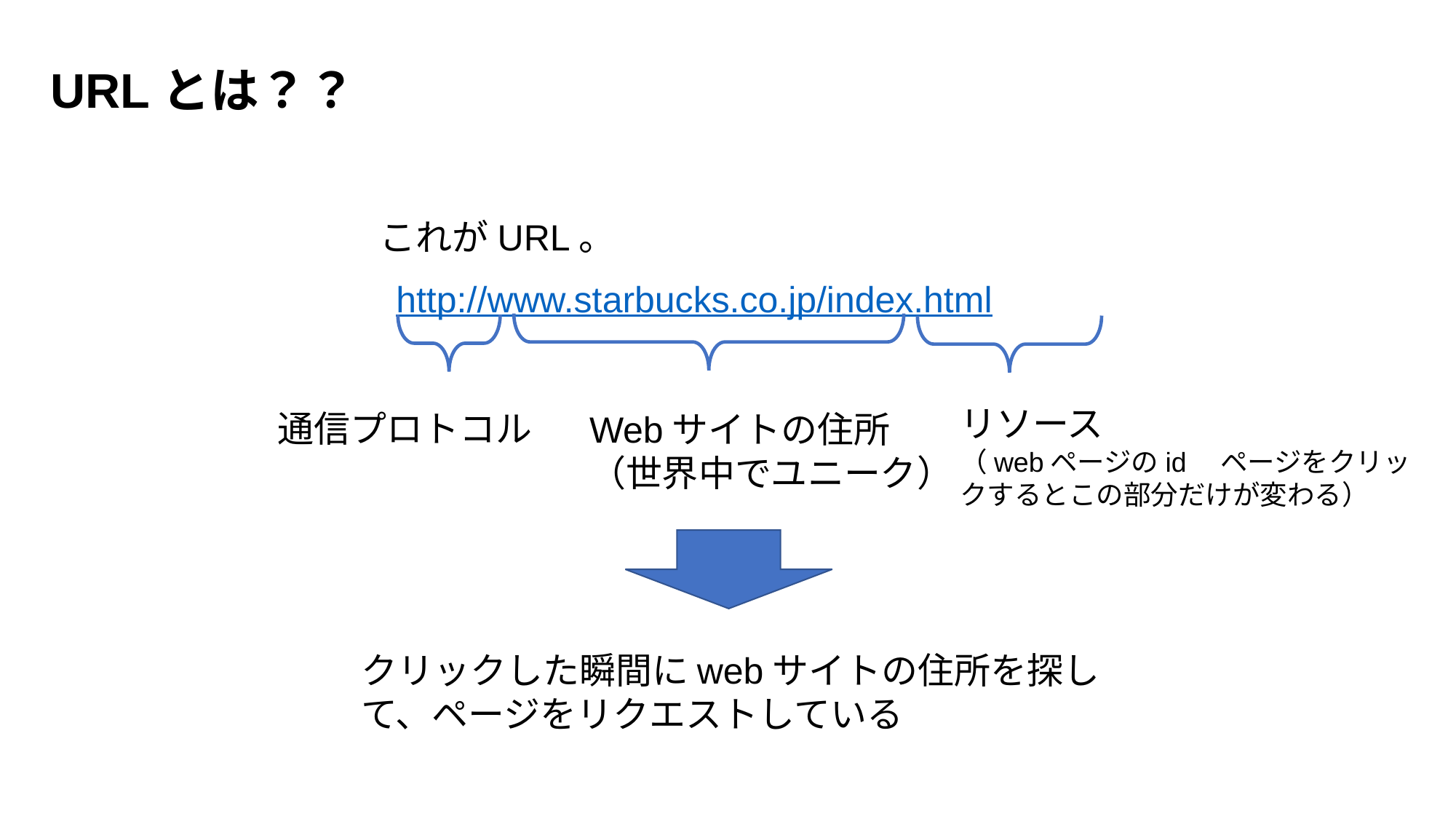

URLとは？？

これがURL。

http://www.starbucks.co.jp/index.html

リソース
（webページのid　ページをクリックするとこの部分だけが変わる）
通信プロトコル
Webサイトの住所
（世界中でユニーク）

クリックした瞬間にwebサイトの住所を探して、ページをリクエストしている